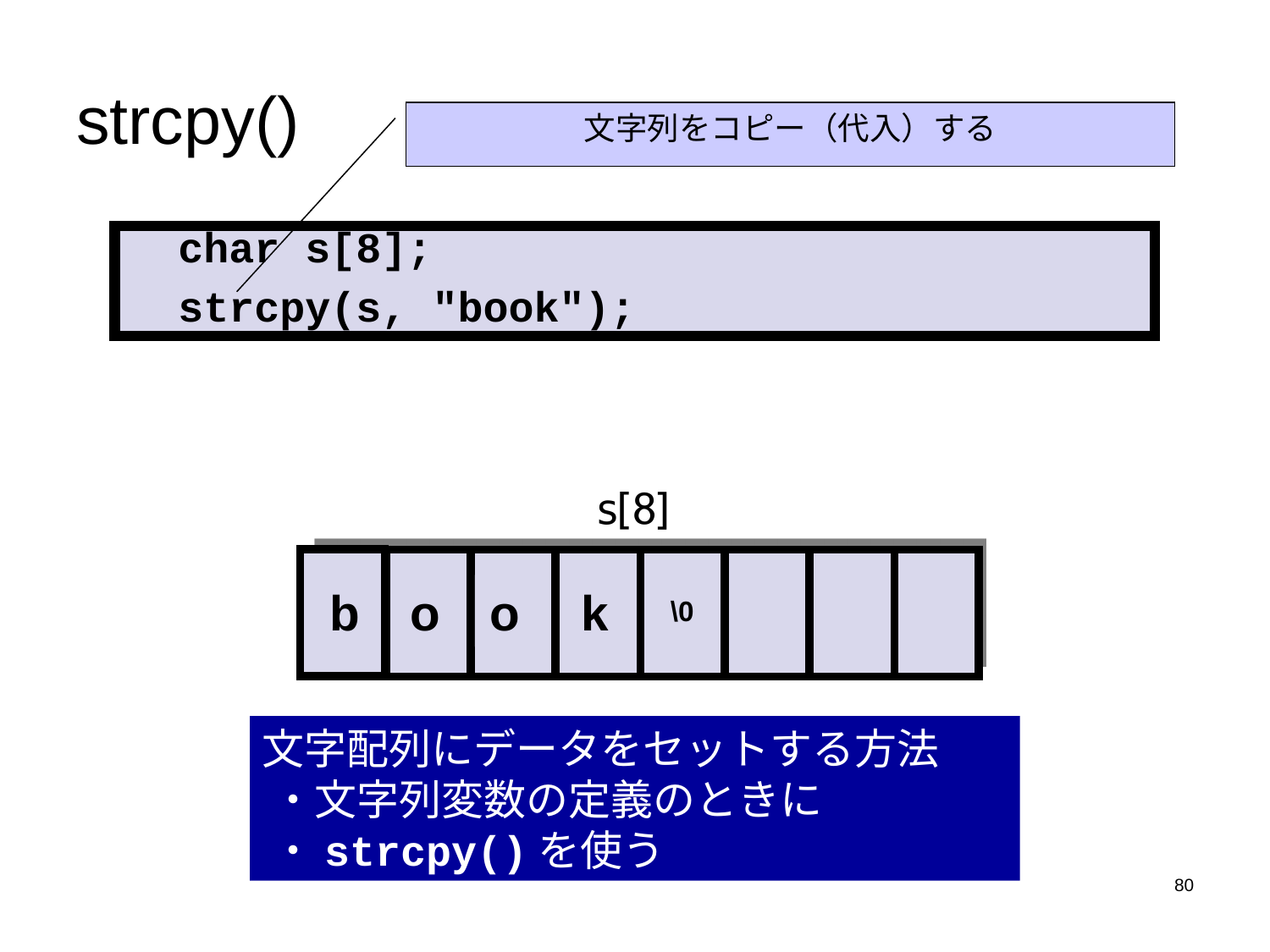

# strcpy()
文字列をコピー（代入）する
  char s[8];
  strcpy(s, "book");
s[8]

b
o
o
k
\0
文字配列にデータをセットする方法
 ・文字列変数の定義のときに
 ・strcpy()を使う
80